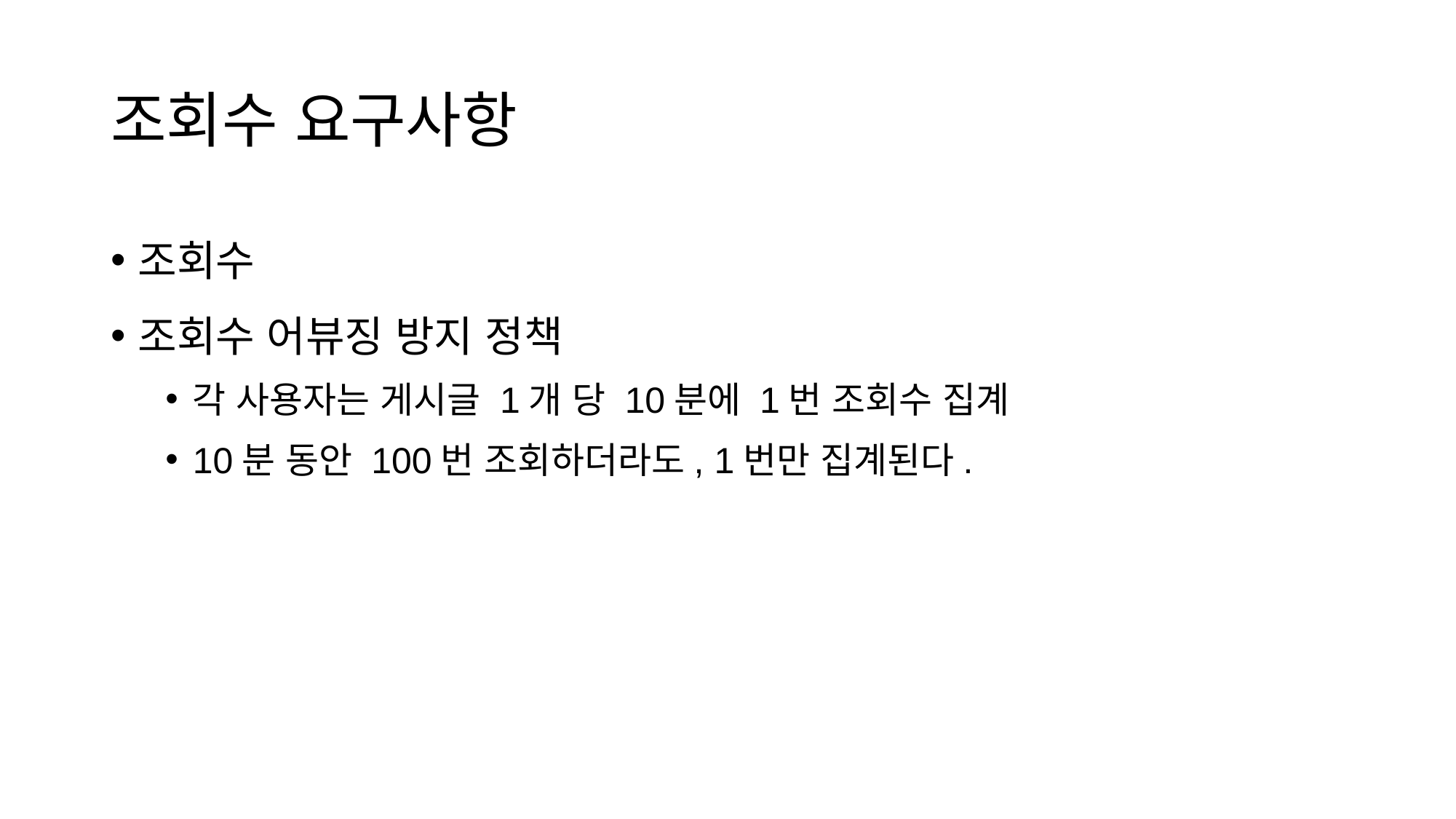

# 조회수 요구사항
조회수
조회수 어뷰징 방지 정책
각 사용자는 게시글 1개 당 10분에 1번 조회수 집계
10분 동안 100번 조회하더라도, 1번만 집계된다.